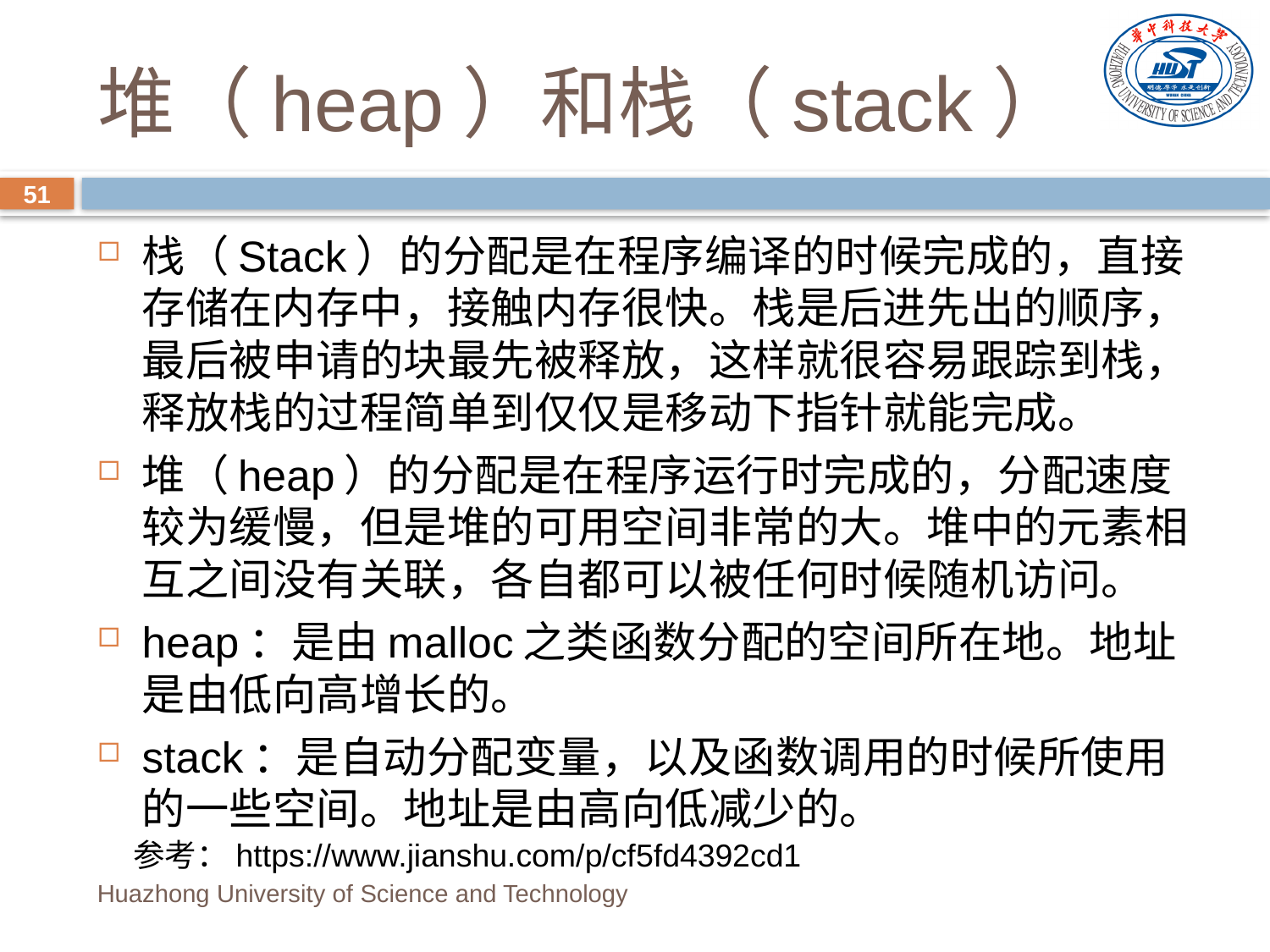

# 堆（heap）和栈（stack）
51
栈（Stack）的分配是在程序编译的时候完成的，直接存储在内存中，接触内存很快。栈是后进先出的顺序，最后被申请的块最先被释放，这样就很容易跟踪到栈，释放栈的过程简单到仅仅是移动下指针就能完成。
堆（heap）的分配是在程序运行时完成的，分配速度较为缓慢，但是堆的可用空间非常的大。堆中的元素相互之间没有关联，各自都可以被任何时候随机访问。
heap：是由malloc之类函数分配的空间所在地。地址是由低向高增长的。
stack：是自动分配变量，以及函数调用的时候所使用的一些空间。地址是由高向低减少的。
参考：https://www.jianshu.com/p/cf5fd4392cd1
Huazhong University of Science and Technology